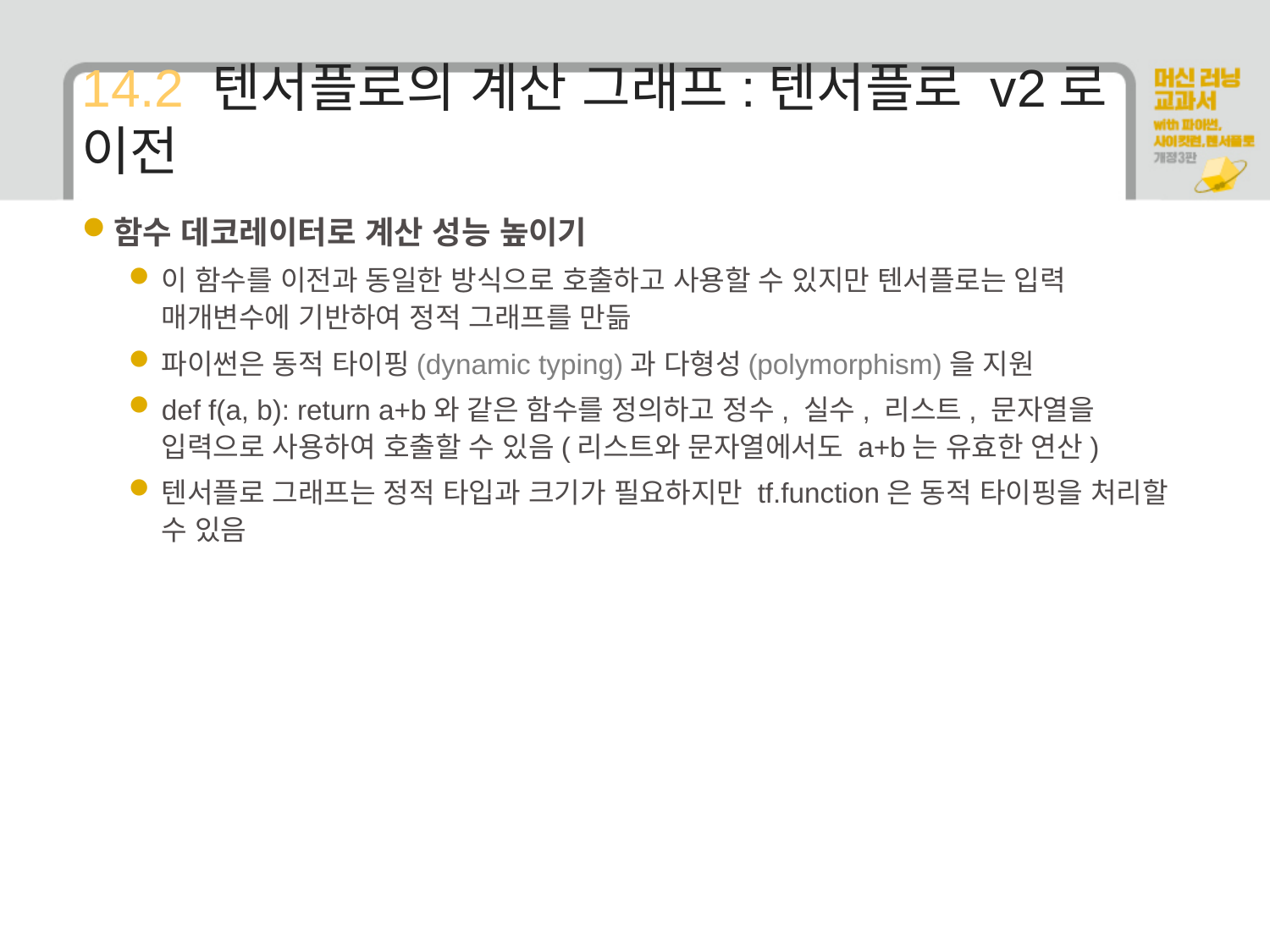

# 14.2 텐서플로의 계산 그래프:텐서플로 v2로 이전
함수 데코레이터로 계산 성능 높이기
이 함수를 이전과 동일한 방식으로 호출하고 사용할 수 있지만 텐서플로는 입력 매개변수에 기반하여 정적 그래프를 만듦
파이썬은 동적 타이핑(dynamic typing)과 다형성(polymorphism)을 지원
def f(a, b): return a+b와 같은 함수를 정의하고 정수, 실수, 리스트, 문자열을 입력으로 사용하여 호출할 수 있음(리스트와 문자열에서도 a+b는 유효한 연산)
텐서플로 그래프는 정적 타입과 크기가 필요하지만 tf.function은 동적 타이핑을 처리할 수 있음